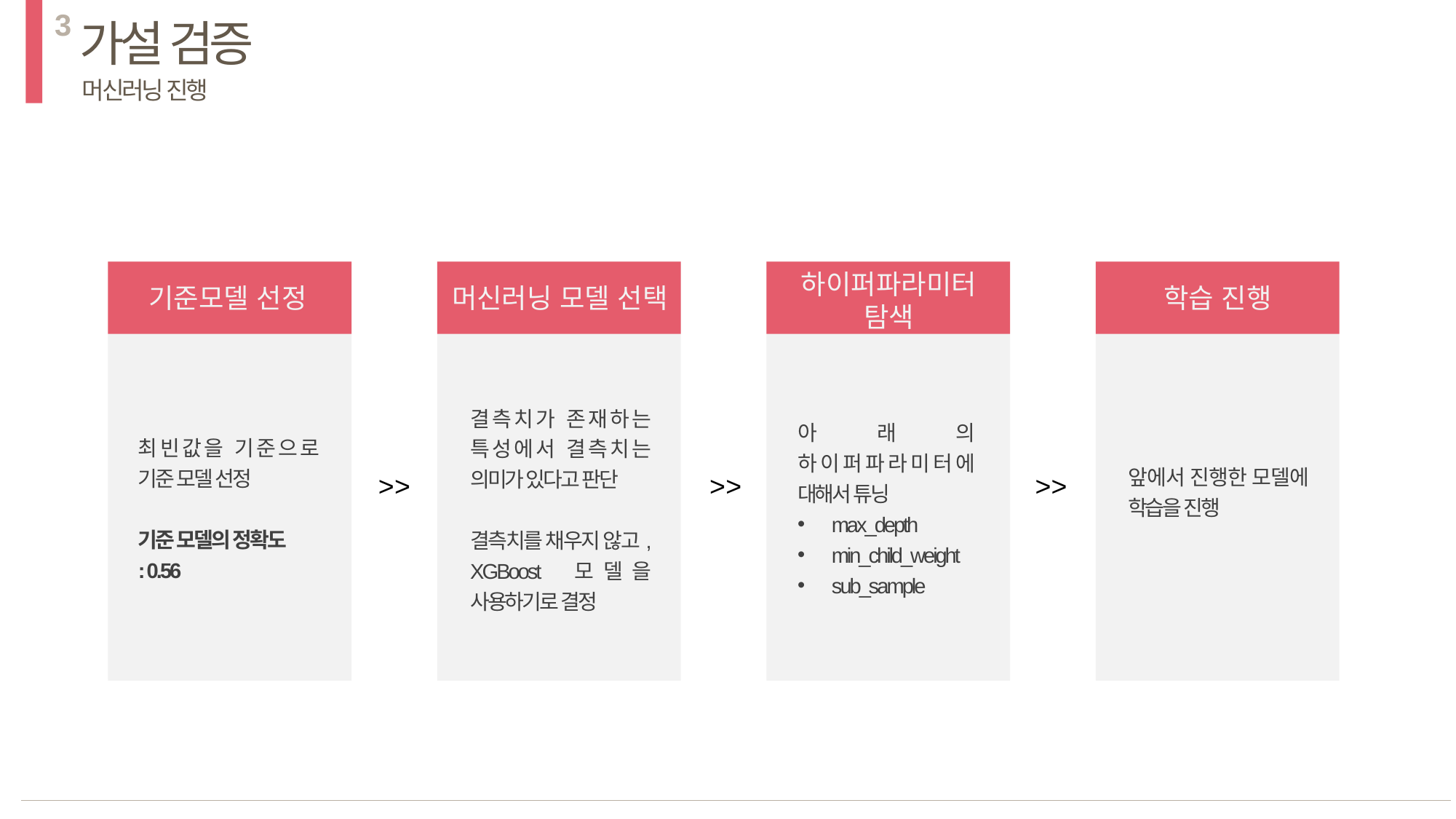

3
가설 검증
머신러닝 진행

하이퍼파라미터
탐색

기준모델 선정
머신러닝 모델 선택
학습 진행
결측치가 존재하는 특성에서 결측치는 의미가 있다고 판단

결측치를 채우지 않고,
XGBoost 모델을 사용하기로 결정
아래의 하이퍼파라미터에 대해서 튜닝
max_depth
min_child_weight
sub_sample
최빈값을 기준으로 기준 모델 선정

기준 모델의 정확도
: 0.56
앞에서 진행한 모델에 학습을 진행
>>
>>
>>